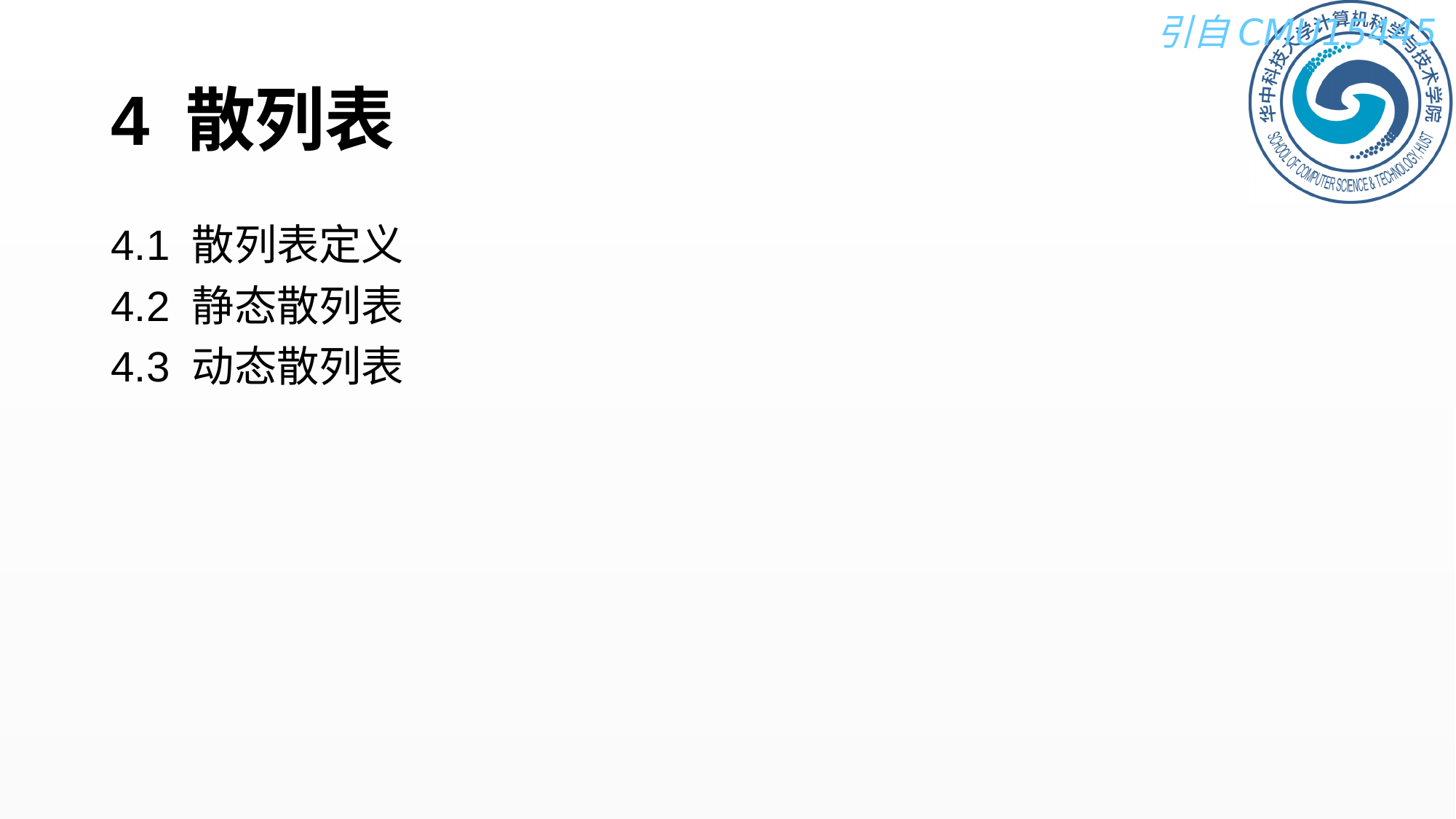

# 4 散列表
4.1 散列表定义
4.2 静态散列表
4.3 动态散列表

113